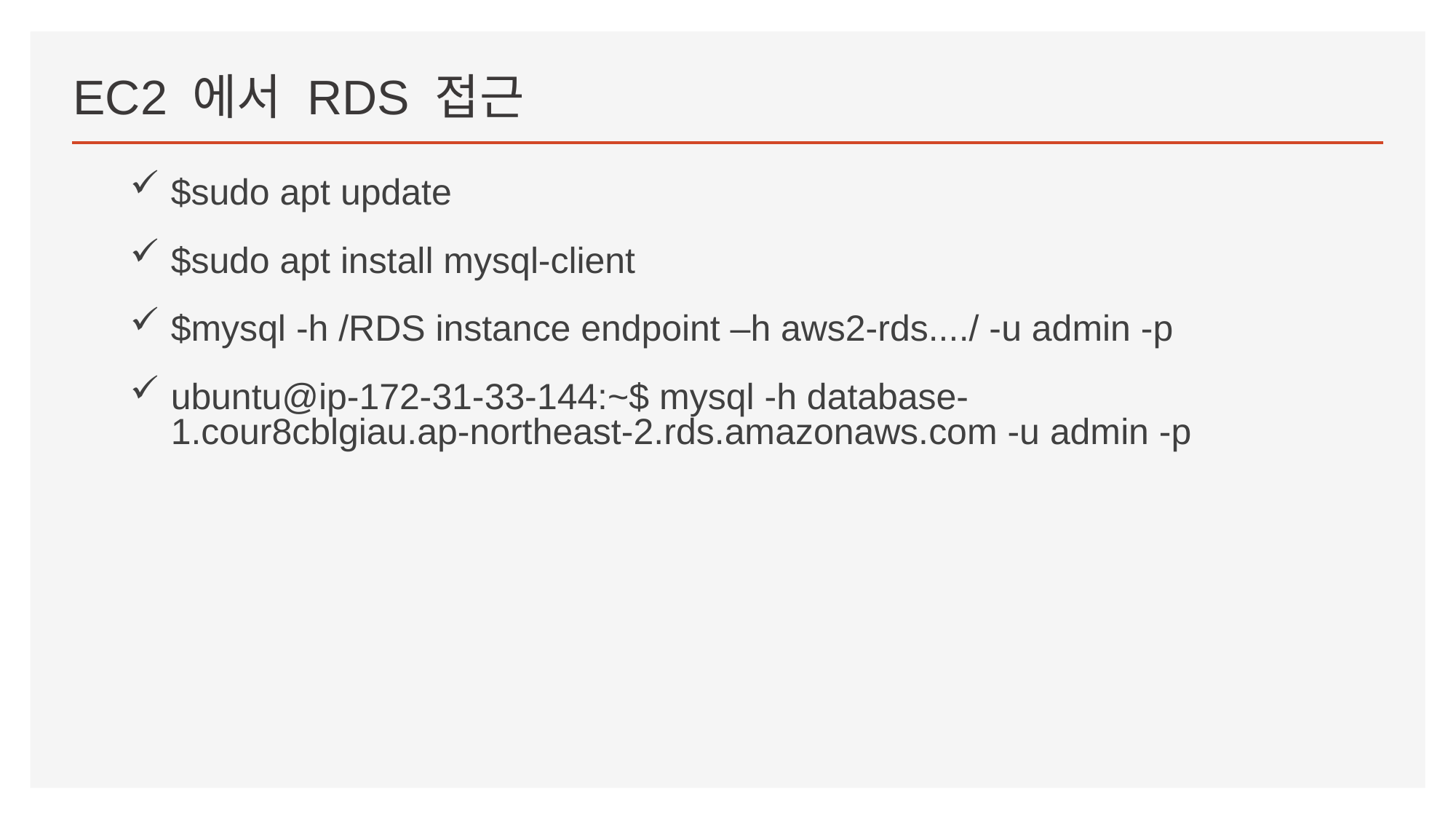

# EC2 에서 RDS 접근
$sudo apt update
$sudo apt install mysql-client
$mysql -h /RDS instance endpoint –h aws2-rds..../ -u admin -p
ubuntu@ip-172-31-33-144:~$ mysql -h database-1.cour8cblgiau.ap-northeast-2.rds.amazonaws.com -u admin -p